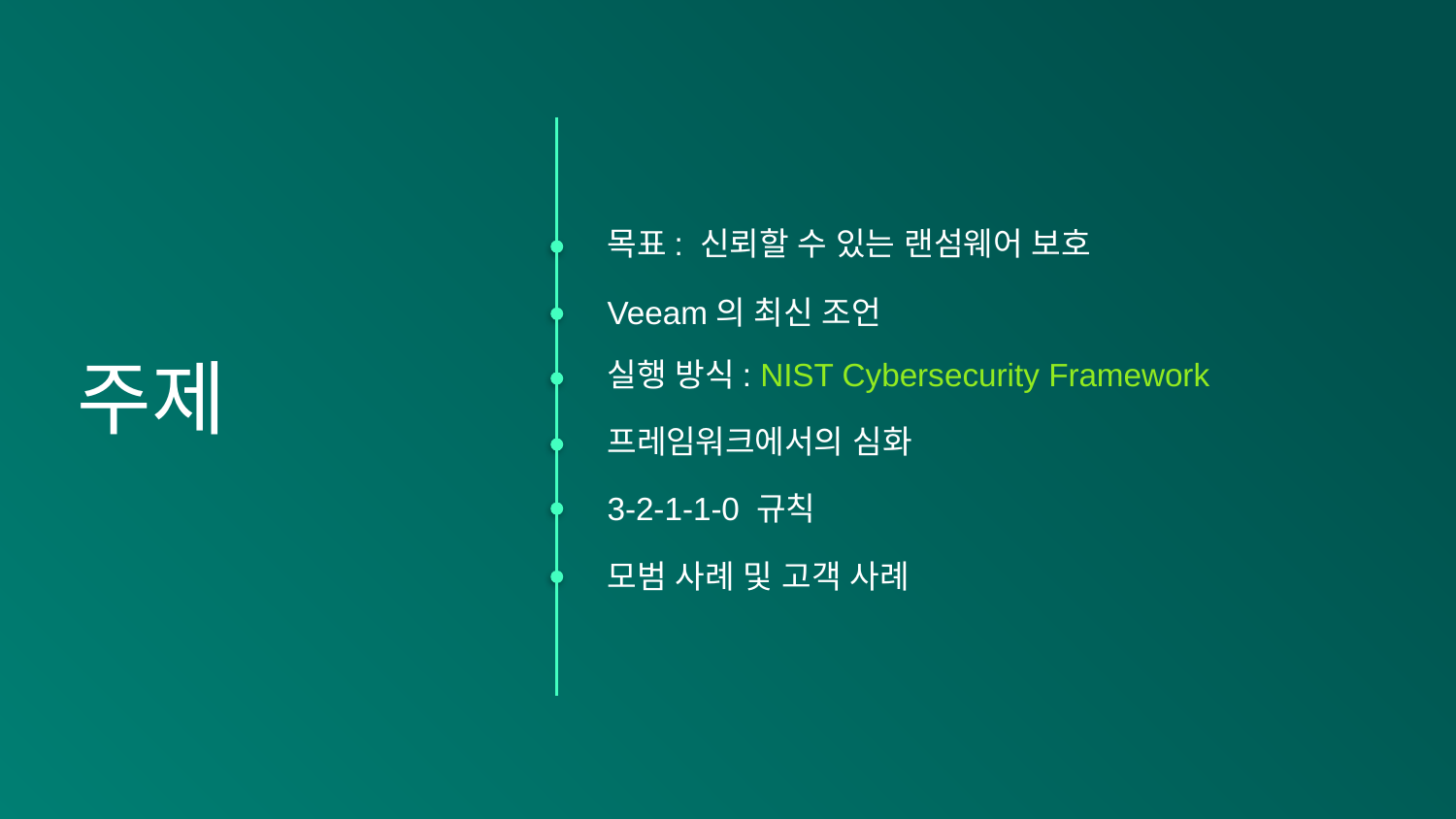

목표: 신뢰할 수 있는 랜섬웨어 보호

Veeam의 최신 조언

실행 방식: NIST Cybersecurity Framework
주제

프레임워크에서의 심화

3-2-1-1-0 규칙

모범 사례 및 고객 사례